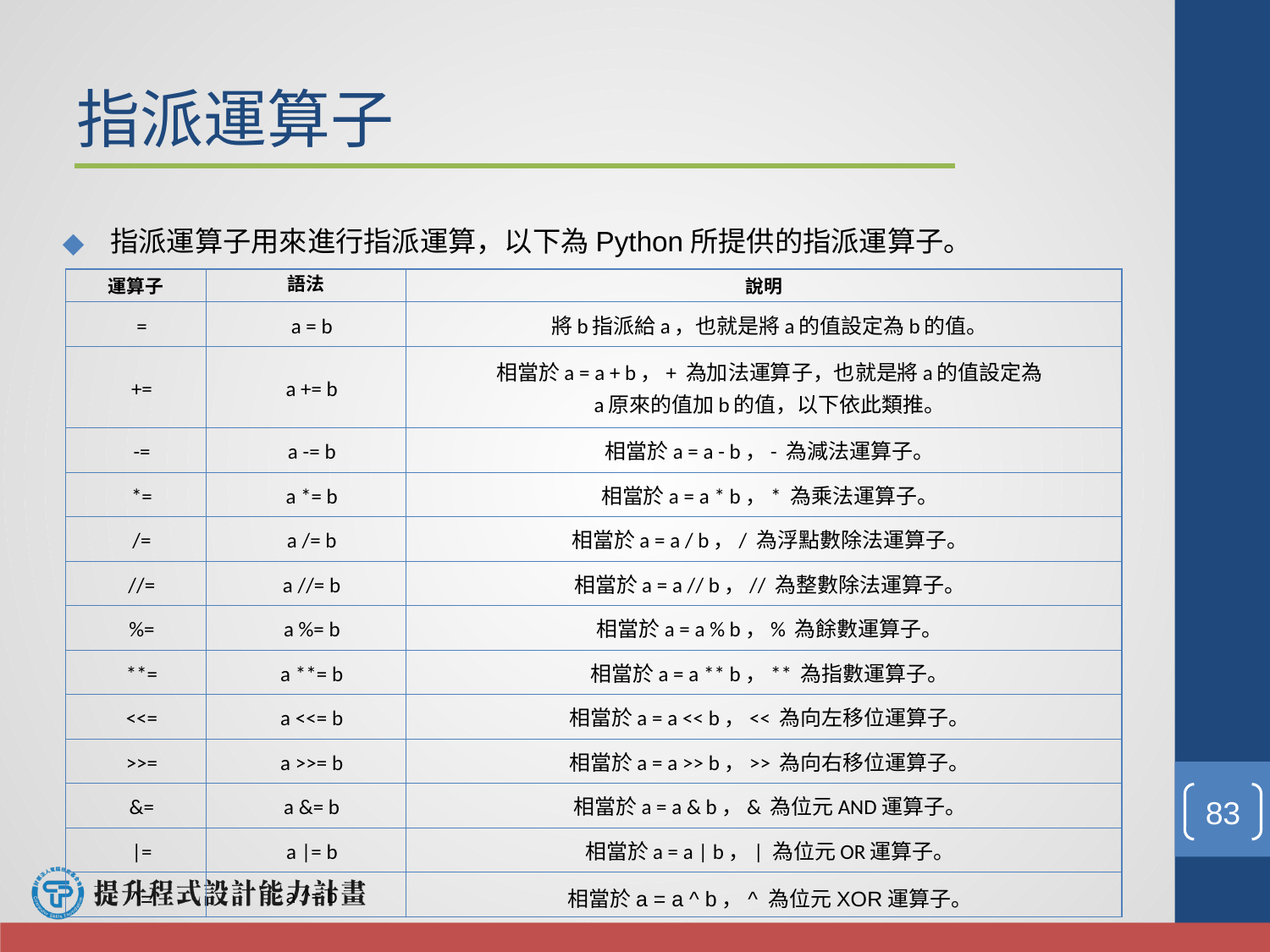

# 指派運算子
指派運算子用來進行指派運算，以下為Python所提供的指派運算子。
| 運算子 | 語法 | 說明 |
| --- | --- | --- |
| = | a = b | 將b指派給a，也就是將a的值設定為b的值。 |
| += | a += b | 相當於a = a + b，+ 為加法運算子，也就是將a的值設定為 a原來的值加b的值，以下依此類推。 |
| -= | a -= b | 相當於a = a - b，- 為減法運算子。 |
| \*= | a \*= b | 相當於a = a \* b，\* 為乘法運算子。 |
| /= | a /= b | 相當於a = a / b，/ 為浮點數除法運算子。 |
| //= | a //= b | 相當於a = a // b，// 為整數除法運算子。 |
| %= | a %= b | 相當於a = a % b，% 為餘數運算子。 |
| \*\*= | a \*\*= b | 相當於a = a \*\* b，\*\* 為指數運算子。 |
| <<= | a <<= b | 相當於a = a << b，<< 為向左移位運算子。 |
| >>= | a >>= b | 相當於a = a >> b，>> 為向右移位運算子。 |
| &= | a &= b | 相當於a = a & b，& 為位元AND運算子。 |
| |= | a |= b | 相當於a = a | b，| 為位元OR運算子。 |
| ^= | a ^= b | 相當於a = a ^ b，^ 為位元XOR運算子。 |

83